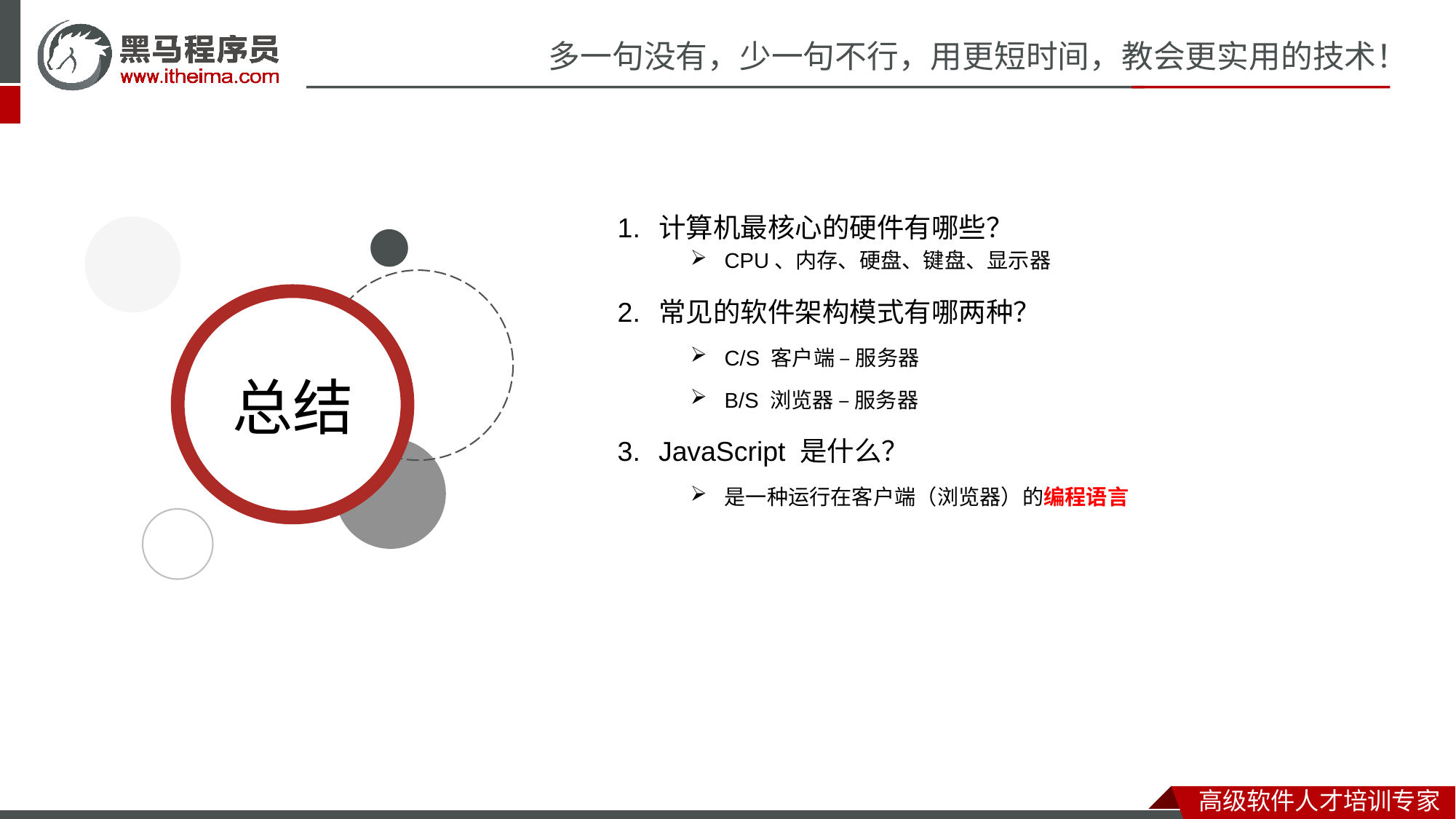

计算机最核心的硬件有哪些？
CPU、内存、硬盘、键盘、显示器
常见的软件架构模式有哪两种？
C/S 客户端 – 服务器
B/S 浏览器 – 服务器
JavaScript 是什么？
是一种运行在客户端（浏览器）的编程语言